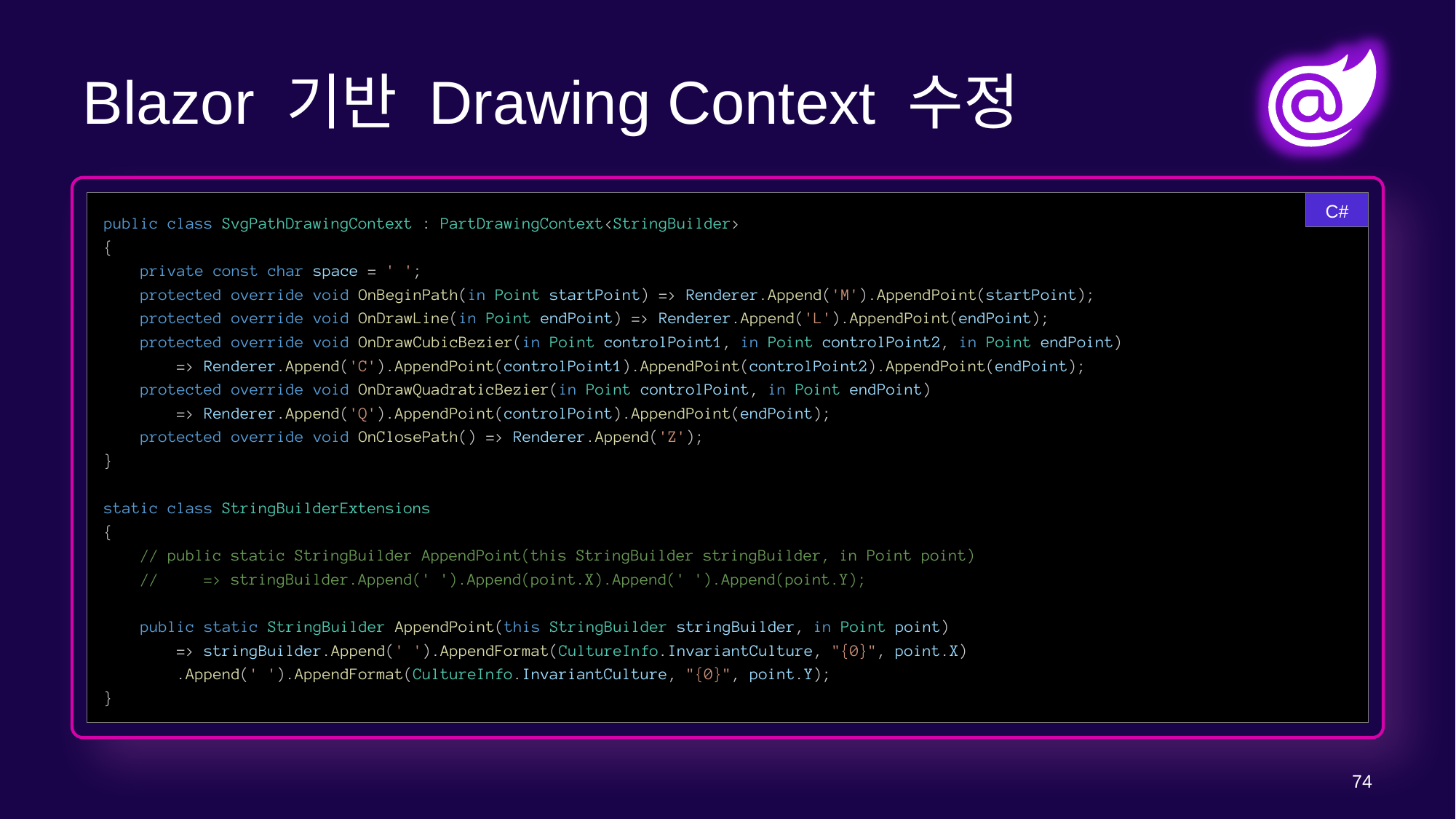

# Blazor 기반 Drawing Context 수정

C#
public class SvgPathDrawingContext : PartDrawingContext<StringBuilder>
{
    private const char space = ' ';
    protected override void OnBeginPath(in Point startPoint) => Renderer.Append('M').AppendPoint(startPoint);
    protected override void OnDrawLine(in Point endPoint) => Renderer.Append('L').AppendPoint(endPoint);
    protected override void OnDrawCubicBezier(in Point controlPoint1, in Point controlPoint2, in Point endPoint)
        => Renderer.Append('C').AppendPoint(controlPoint1).AppendPoint(controlPoint2).AppendPoint(endPoint);
    protected override void OnDrawQuadraticBezier(in Point controlPoint, in Point endPoint)
        => Renderer.Append('Q').AppendPoint(controlPoint).AppendPoint(endPoint);
    protected override void OnClosePath() => Renderer.Append('Z');
}

static class StringBuilderExtensions
{
    // public static StringBuilder AppendPoint(this StringBuilder stringBuilder, in Point point)
    //     => stringBuilder.Append(' ').Append(point.X).Append(' ').Append(point.Y);

    public static StringBuilder AppendPoint(this StringBuilder stringBuilder, in Point point)
        => stringBuilder.Append(' ').AppendFormat(CultureInfo.InvariantCulture, "{0}", point.X)
        .Append(' ').AppendFormat(CultureInfo.InvariantCulture, "{0}", point.Y);
}
74